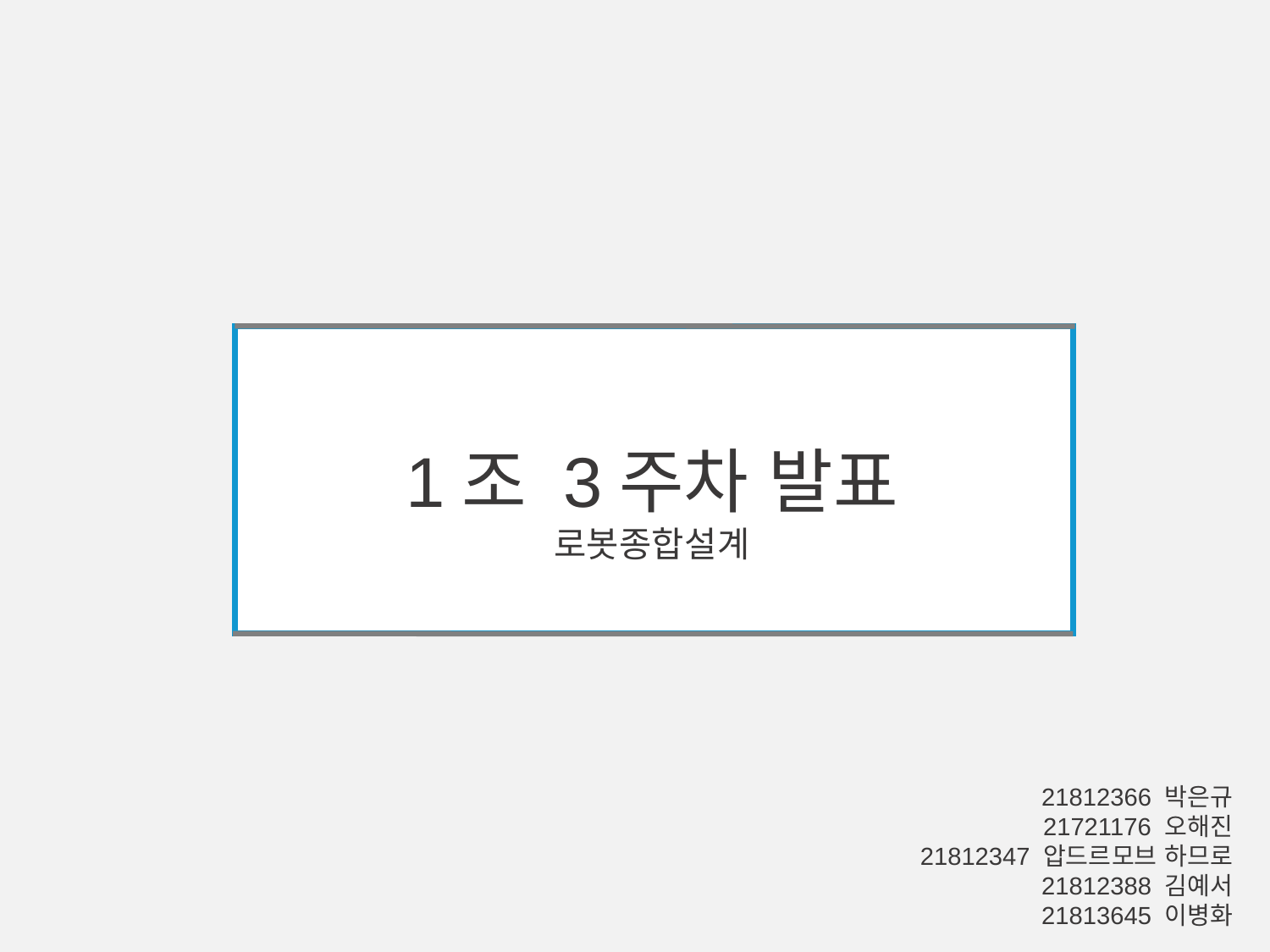

1조 3주차 발표
로봇종합설계
21812366 박은규
21721176 오해진
21812347 압드르모브 하므로
21812388 김예서
21813645 이병화